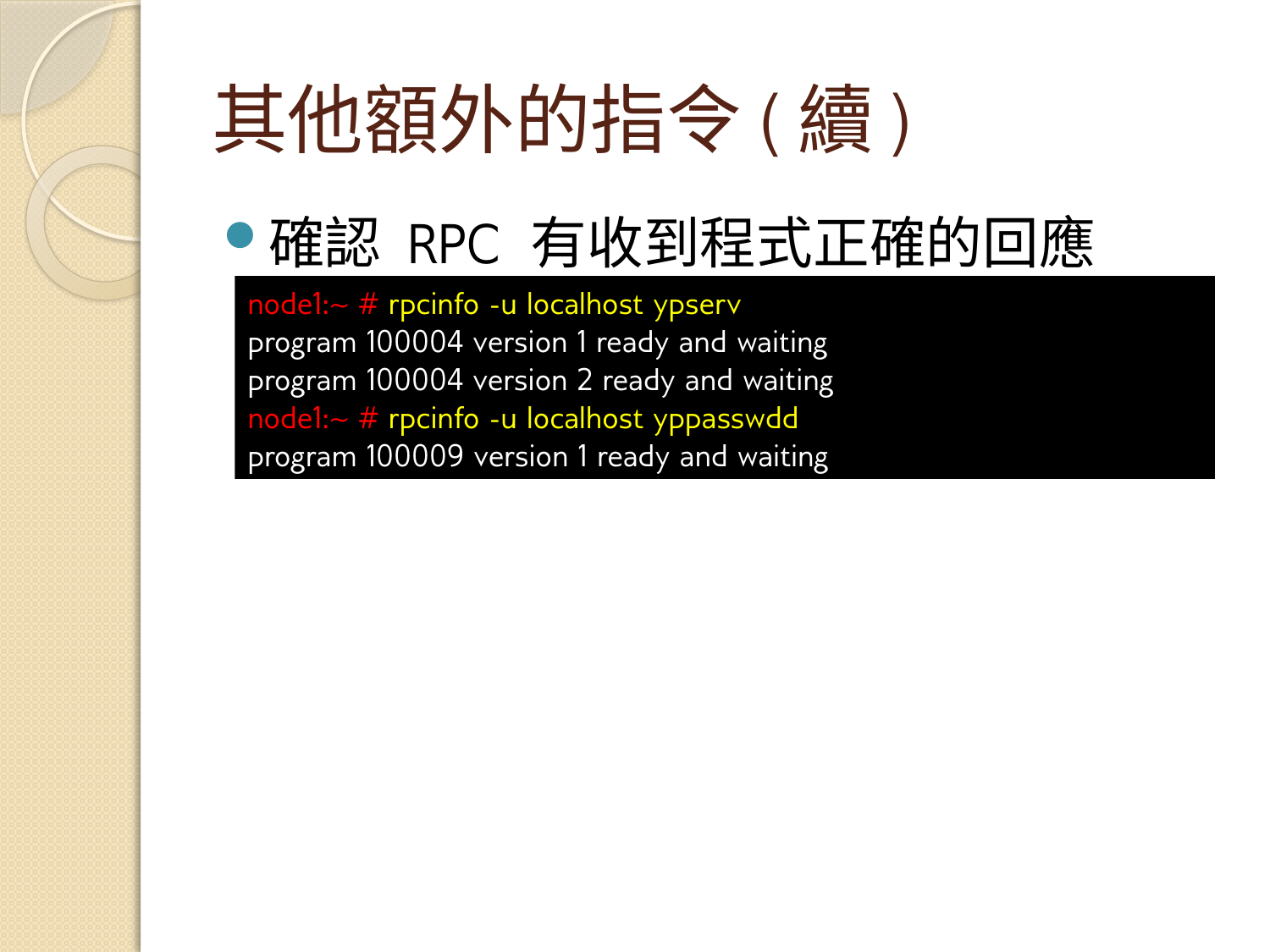

# 其他額外的指令(續)
確認 RPC 有收到程式正確的回應
node1:~ # rpcinfo -u localhost ypserv
program 100004 version 1 ready and waiting
program 100004 version 2 ready and waiting
node1:~ # rpcinfo -u localhost yppasswdd
program 100009 version 1 ready and waiting